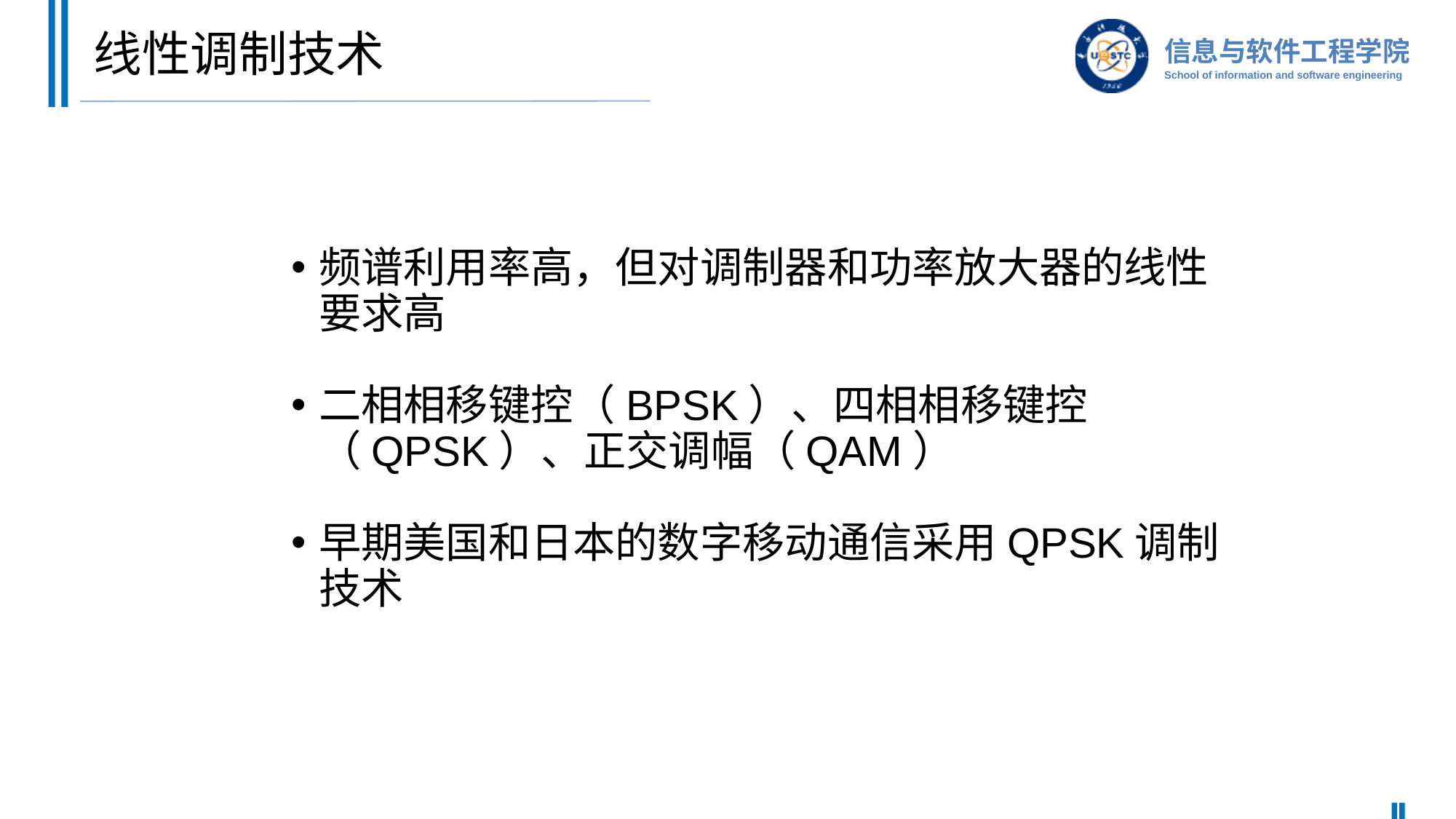

# 线性调制技术
频谱利用率高，但对调制器和功率放大器的线性要求高

二相相移键控（BPSK）、四相相移键控（QPSK）、正交调幅（QAM）

早期美国和日本的数字移动通信采用QPSK调制技术